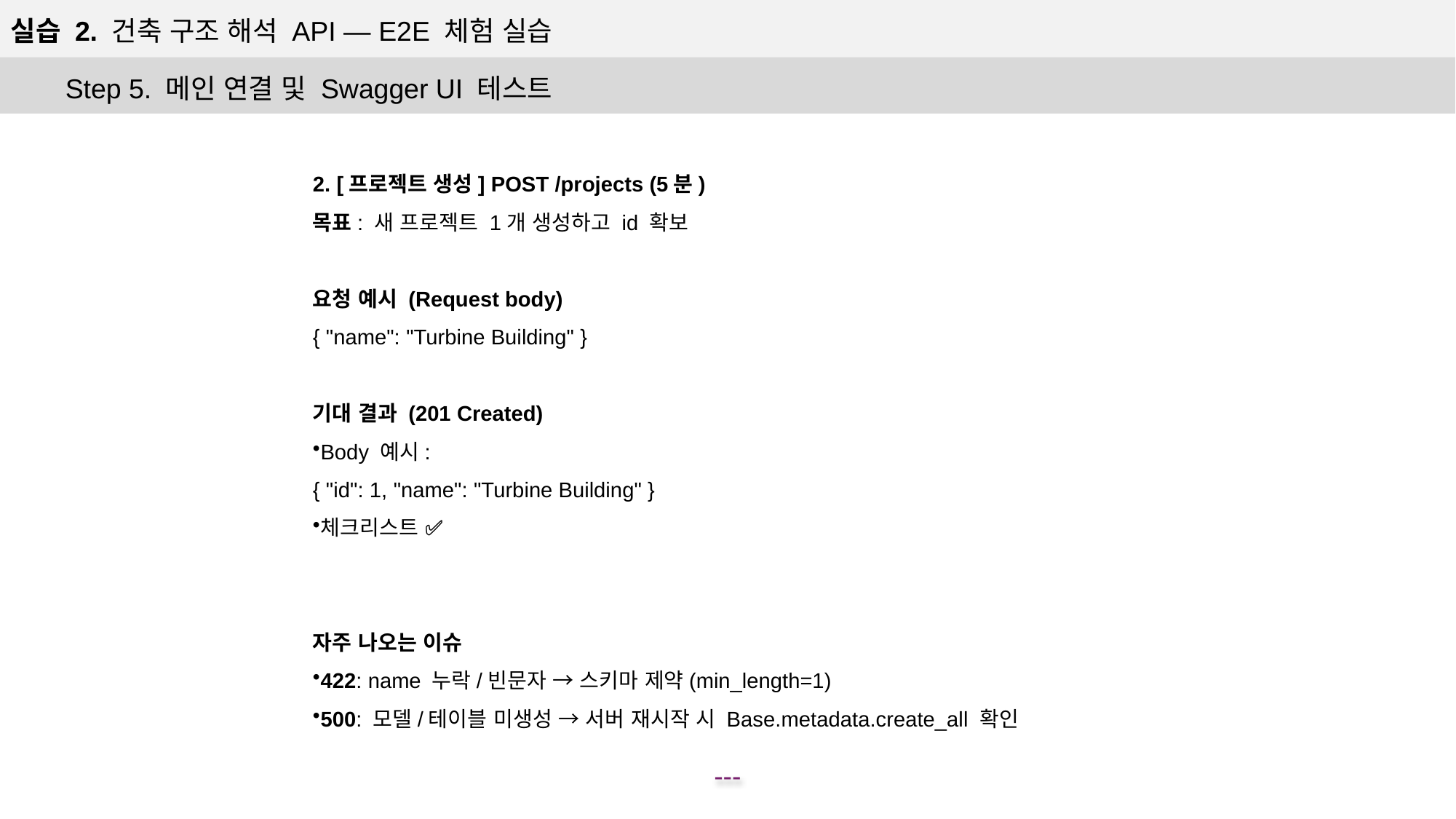

실습 2. 건축 구조 해석 API — E2E 체험 실습
Step 5. 메인 연결 및 Swagger UI 테스트
2. [프로젝트 생성] POST /projects (5분)
목표: 새 프로젝트 1개 생성하고 id 확보

요청 예시 (Request body)
{ "name": "Turbine Building" }

기대 결과 (201 Created)
Body 예시:
{ "id": 1, "name": "Turbine Building" }
체크리스트 ✅

자주 나오는 이슈
422: name 누락/빈문자 → 스키마 제약(min_length=1)
500: 모델/테이블 미생성 → 서버 재시작 시 Base.metadata.create_all 확인

---